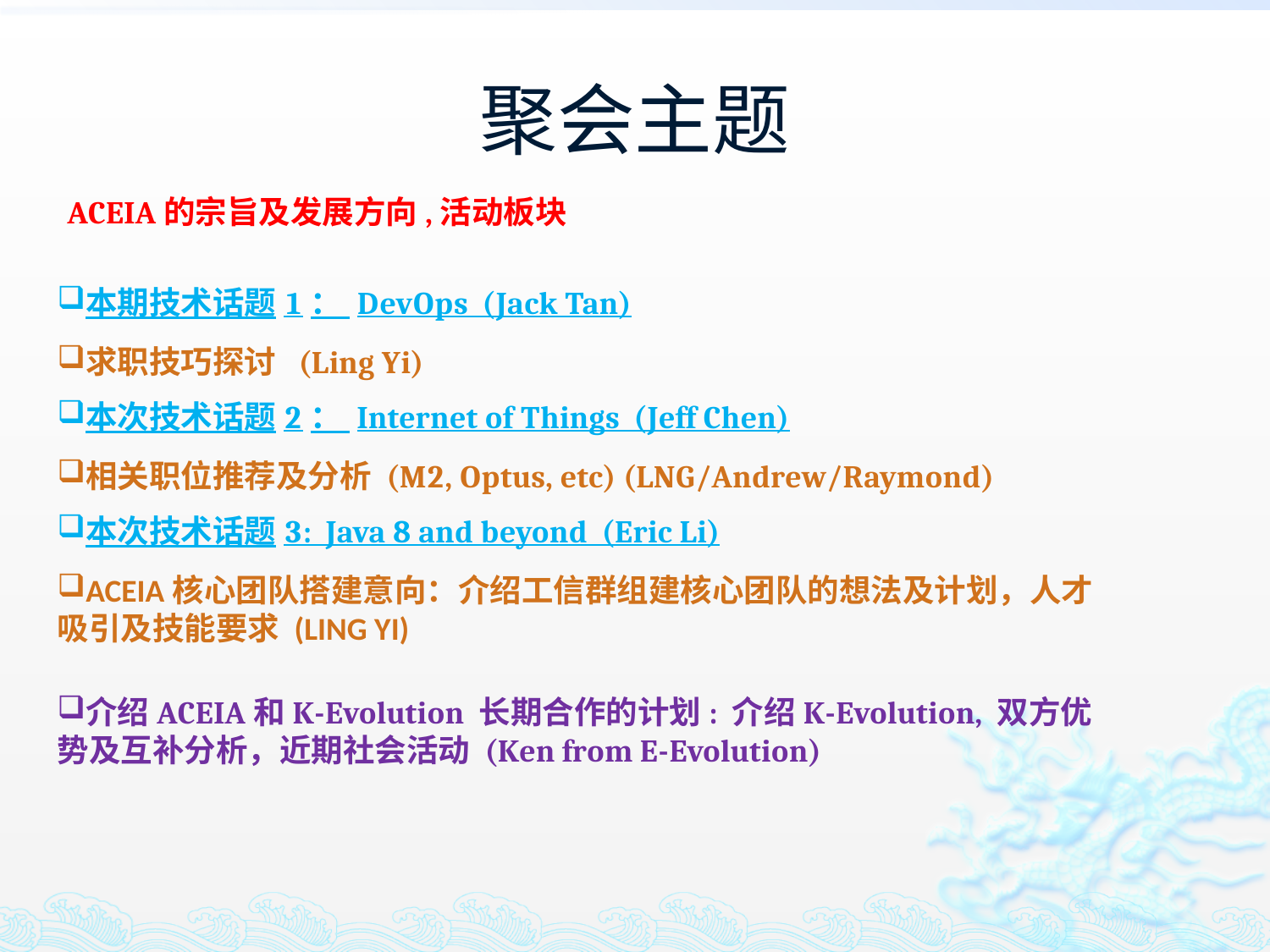

# 聚会主题
ACEIA的宗旨及发展方向,活动板块
本期技术话题1： DevOps  (Jack Tan)

本次技术话题2： Internet of Things  (Jeff Chen)

本次技术话题3:  Java 8 and beyond  (Eric Li)
求职技巧探讨  (Ling Yi)

相关职位推荐及分析 (M2, Optus, etc) (LNG/Andrew/Raymond)

ACEIA核心团队搭建意向：介绍工信群组建核心团队的想法及计划，人才吸引及技能要求 (LING YI)
介绍ACEIA和K-Evolution 长期合作的计划: 介绍K-Evolution, 双方优势及互补分析，近期社会活动 (Ken from E-Evolution)